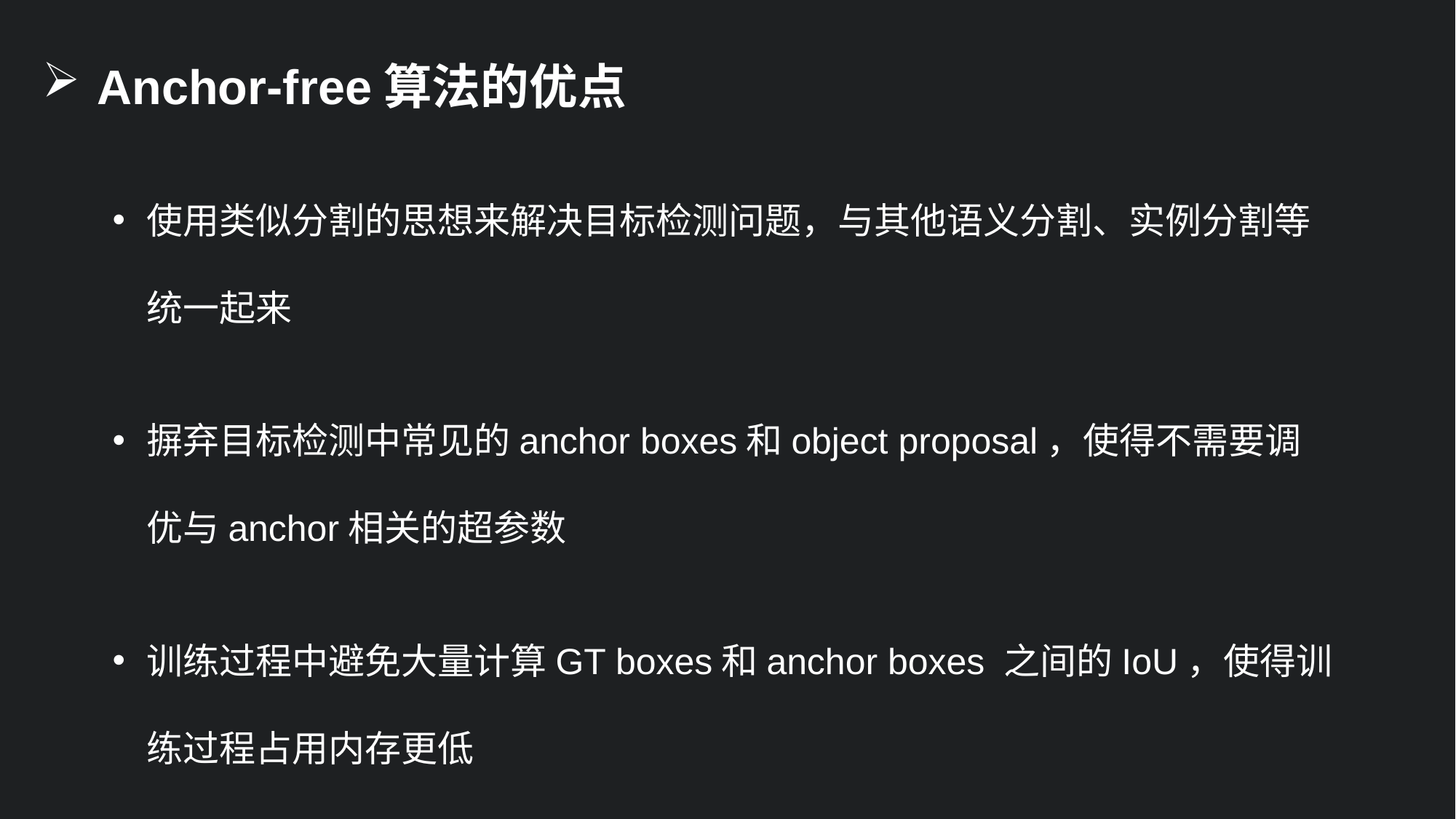

Anchor-free算法的优点
使用类似分割的思想来解决目标检测问题，与其他语义分割、实例分割等统一起来
摒弃目标检测中常见的anchor boxes和object proposal，使得不需要调优与anchor相关的超参数
训练过程中避免大量计算GT boxes和anchor boxes 之间的IoU，使得训练过程占用内存更低